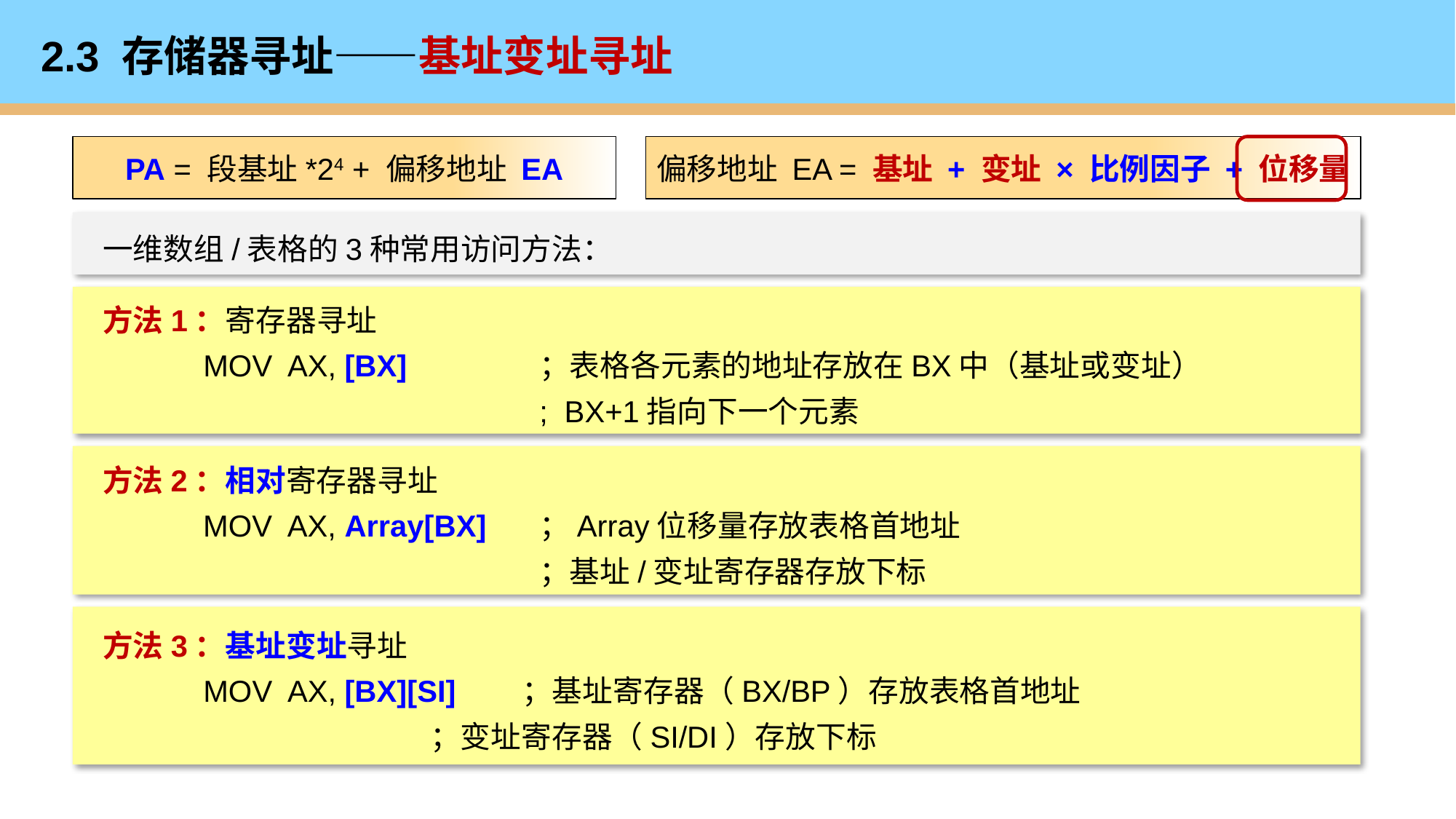

# 2.3 存储器寻址——基址变址寻址
PA = 段基址*24 + 偏移地址 EA
偏移地址 EA = 基址 + 变址 × 比例因子 + 位移量

一维数组/表格的3种常用访问方法：
方法1：寄存器寻址
            MOV  AX, [BX]		；表格各元素的地址存放在BX中（基址或变址）
                                             	;  BX+1指向下一个元素
方法2：相对寄存器寻址
            MOV  AX, Array[BX]   	；Array位移量存放表格首地址
；基址/变址寄存器存放下标
方法3：基址变址寻址
            MOV  AX, [BX][SI]       ；基址寄存器（BX/BP）存放表格首地址						；变址寄存器（SI/DI）存放下标
59